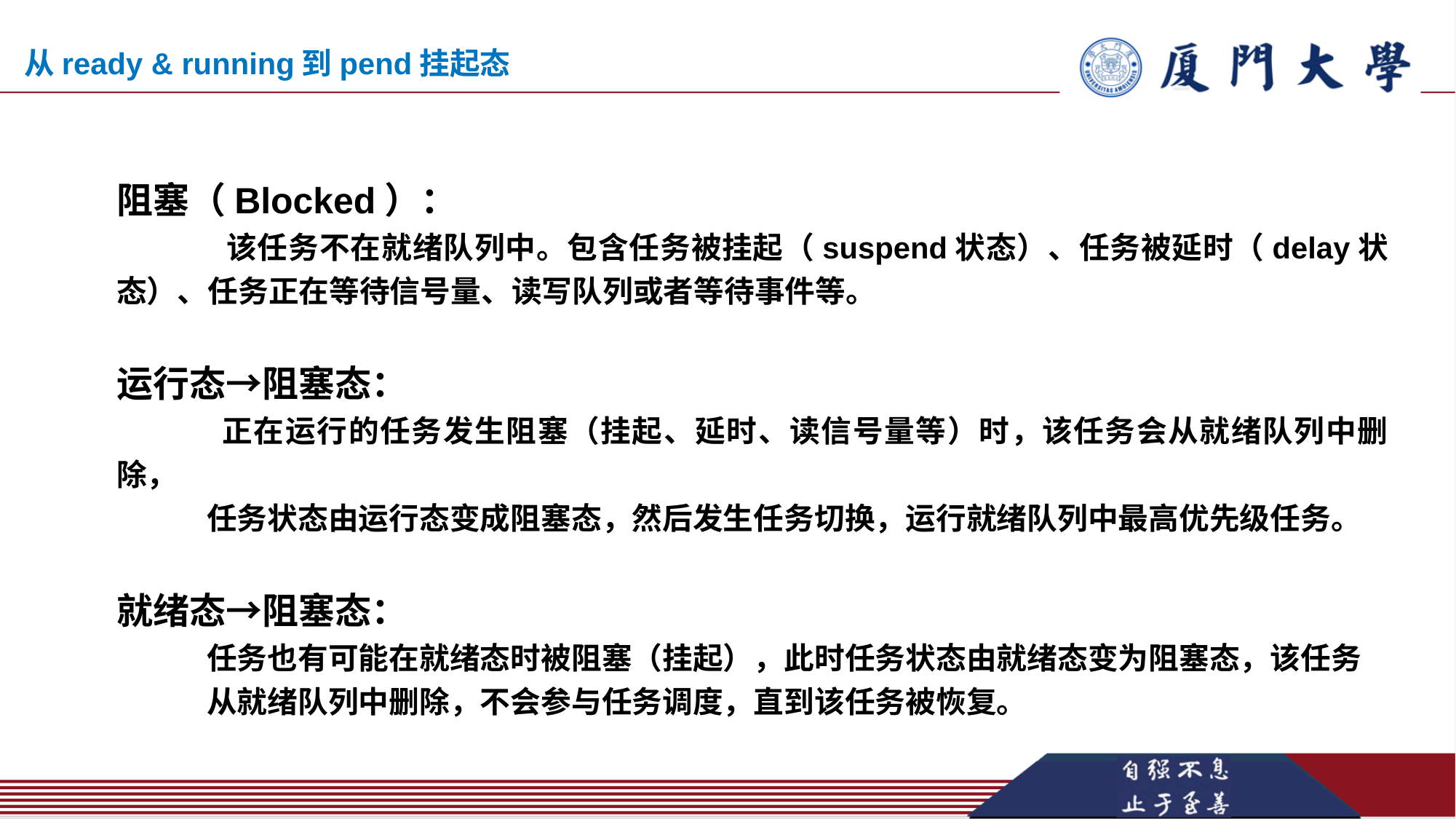

从ready & running到pend挂起态
阻塞（Blocked）：
	该任务不在就绪队列中。包含任务被挂起（suspend状态）、任务被延时（delay状态）、任务正在等待信号量、读写队列或者等待事件等。

运行态→阻塞态：
            正在运行的任务发生阻塞（挂起、延时、读信号量等）时，该任务会从就绪队列中删除，
            任务状态由运行态变成阻塞态，然后发生任务切换，运行就绪队列中最高优先级任务。

就绪态→阻塞态：
            任务也有可能在就绪态时被阻塞（挂起），此时任务状态由就绪态变为阻塞态，该任务
            从就绪队列中删除，不会参与任务调度，直到该任务被恢复。